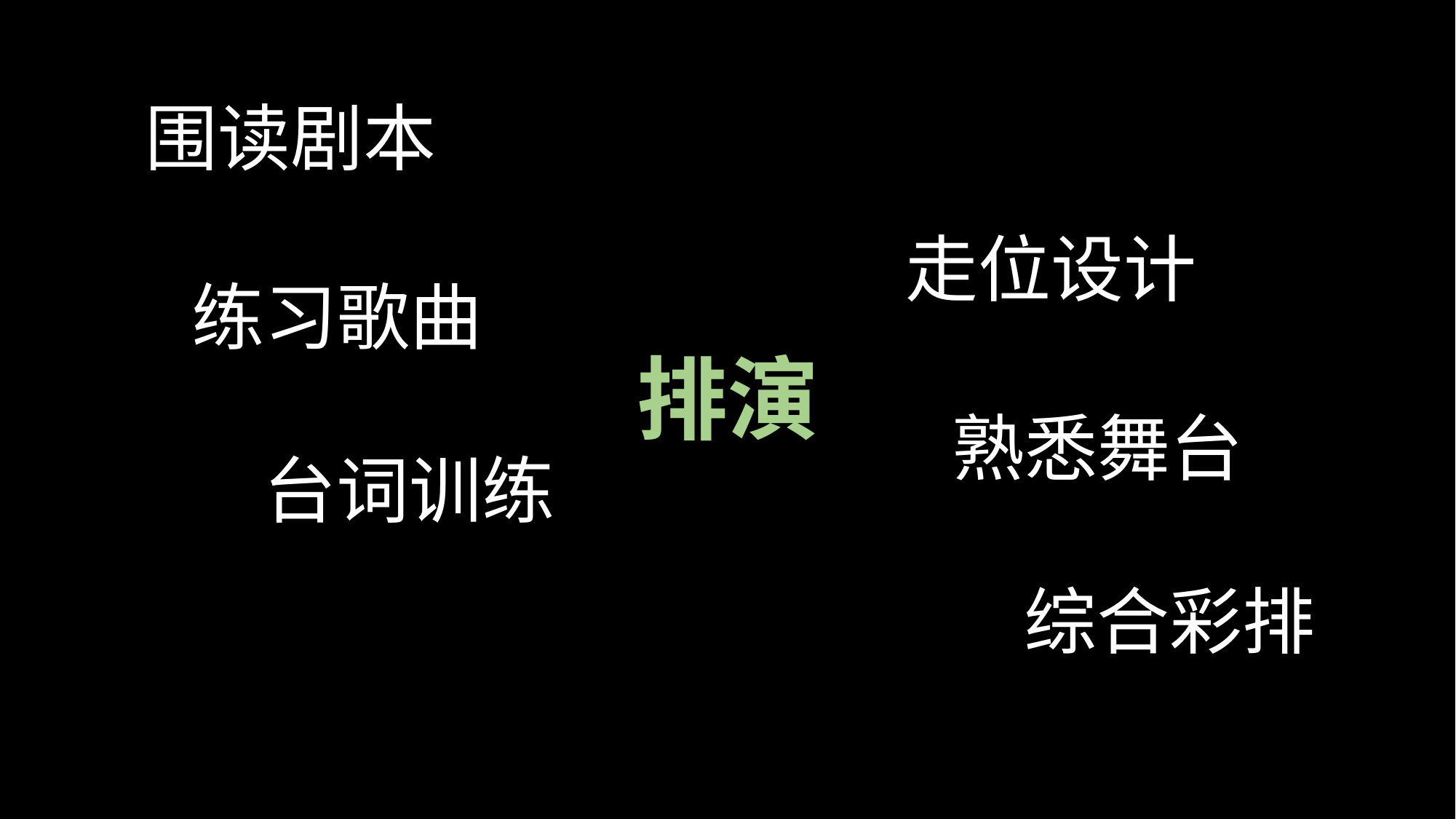

围读剧本
走位设计
练习歌曲
排演
熟悉舞台
台词训练
综合彩排